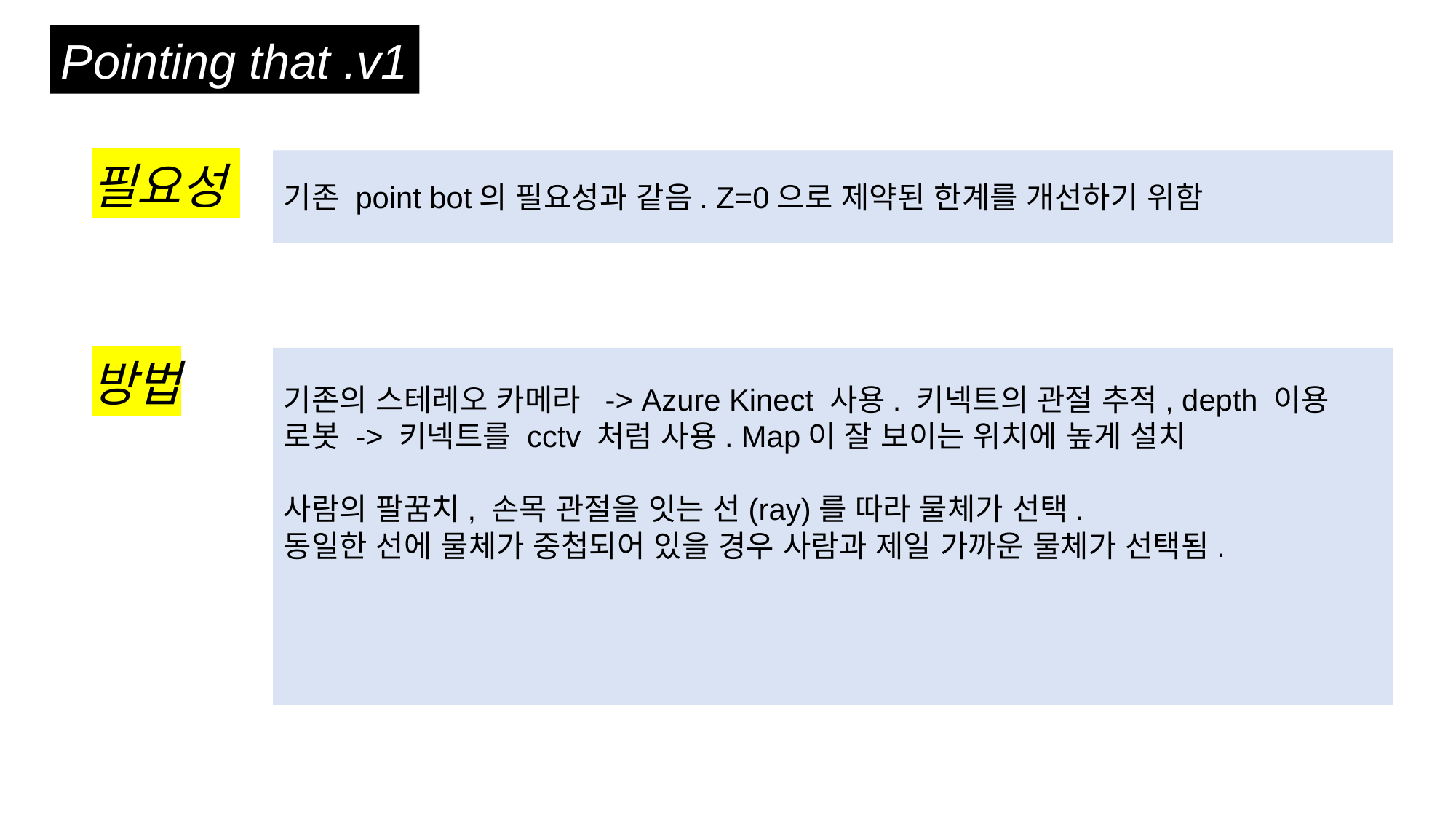

Pointing that .v1
필요성
기존 point bot의 필요성과 같음. Z=0으로 제약된 한계를 개선하기 위함
방법
기존의 스테레오 카메라  -> Azure Kinect 사용. 키넥트의 관절 추적, depth 이용
로봇 -> 키넥트를 cctv 처럼 사용. Map이 잘 보이는 위치에 높게 설치

사람의 팔꿈치, 손목 관절을 잇는 선(ray)를 따라 물체가 선택.
동일한 선에 물체가 중첩되어 있을 경우 사람과 제일 가까운 물체가 선택됨.